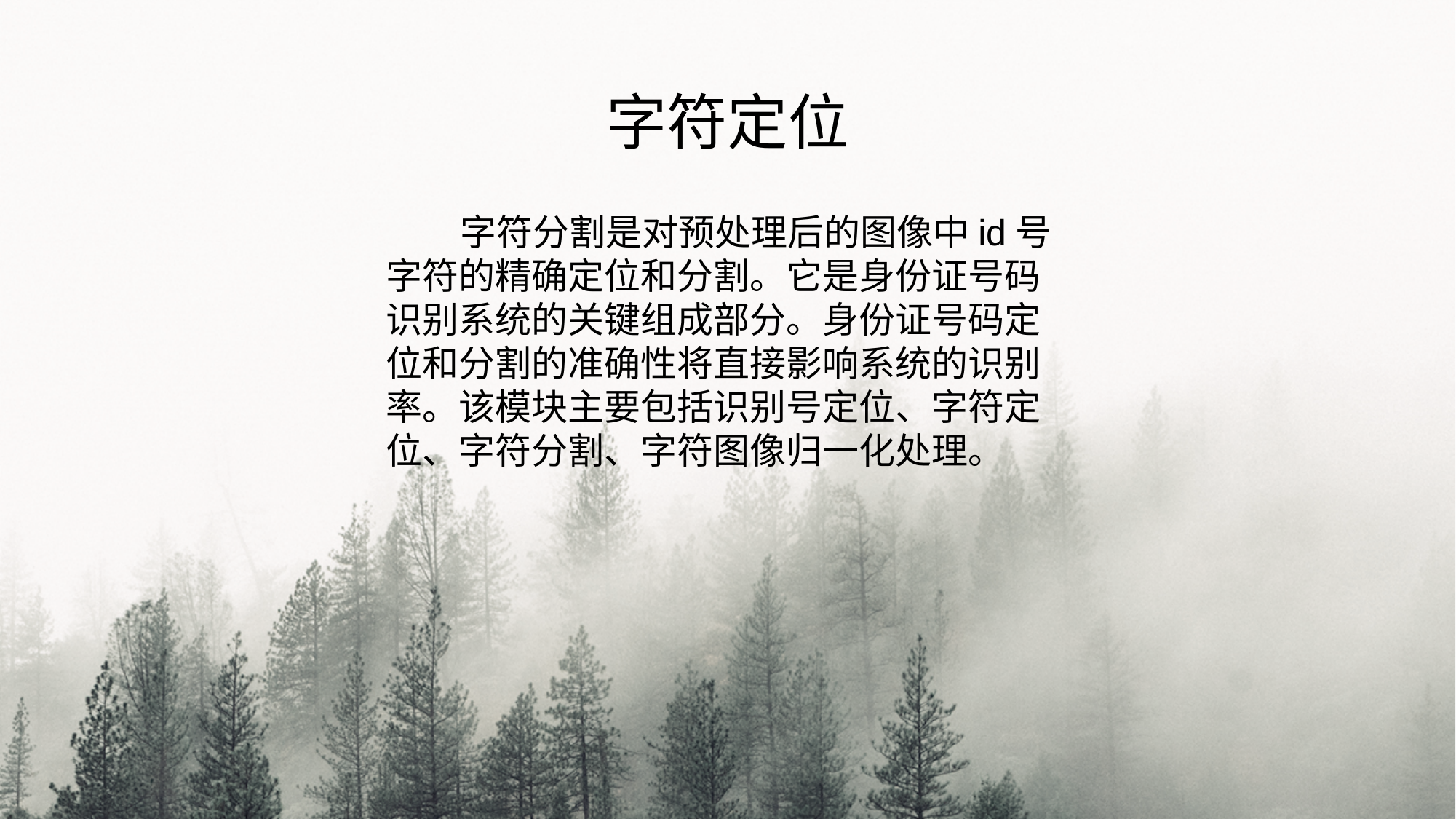

字符定位
        字符分割是对预处理后的图像中id号字符的精确定位和分割。它是身份证号码识别系统的关键组成部分。身份证号码定位和分割的准确性将直接影响系统的识别率。该模块主要包括识别号定位、字符定位、字符分割、字符图像归一化处理。